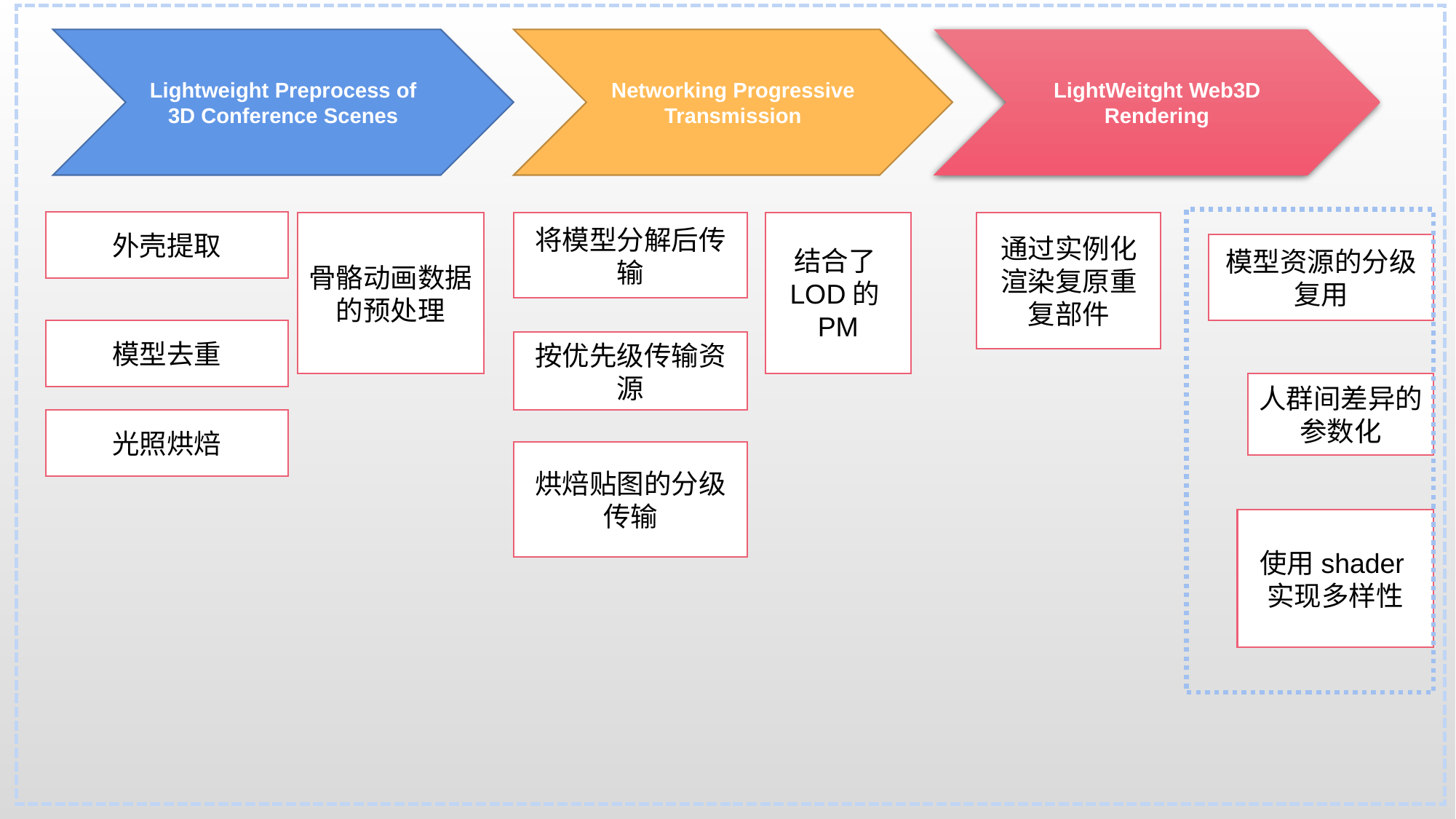

Lightweight Preprocess of 3D Conference Scenes
Networking Progressive Transmission
LightWeitght Web3D Rendering

外壳提取
骨骼动画数据的预处理
将模型分解后传输
结合了LOD的PM
通过实例化渲染复原重复部件
模型资源的分级复用
模型去重
按优先级传输资源
人群间差异的参数化
光照烘焙
烘焙贴图的分级传输
使用shader实现多样性